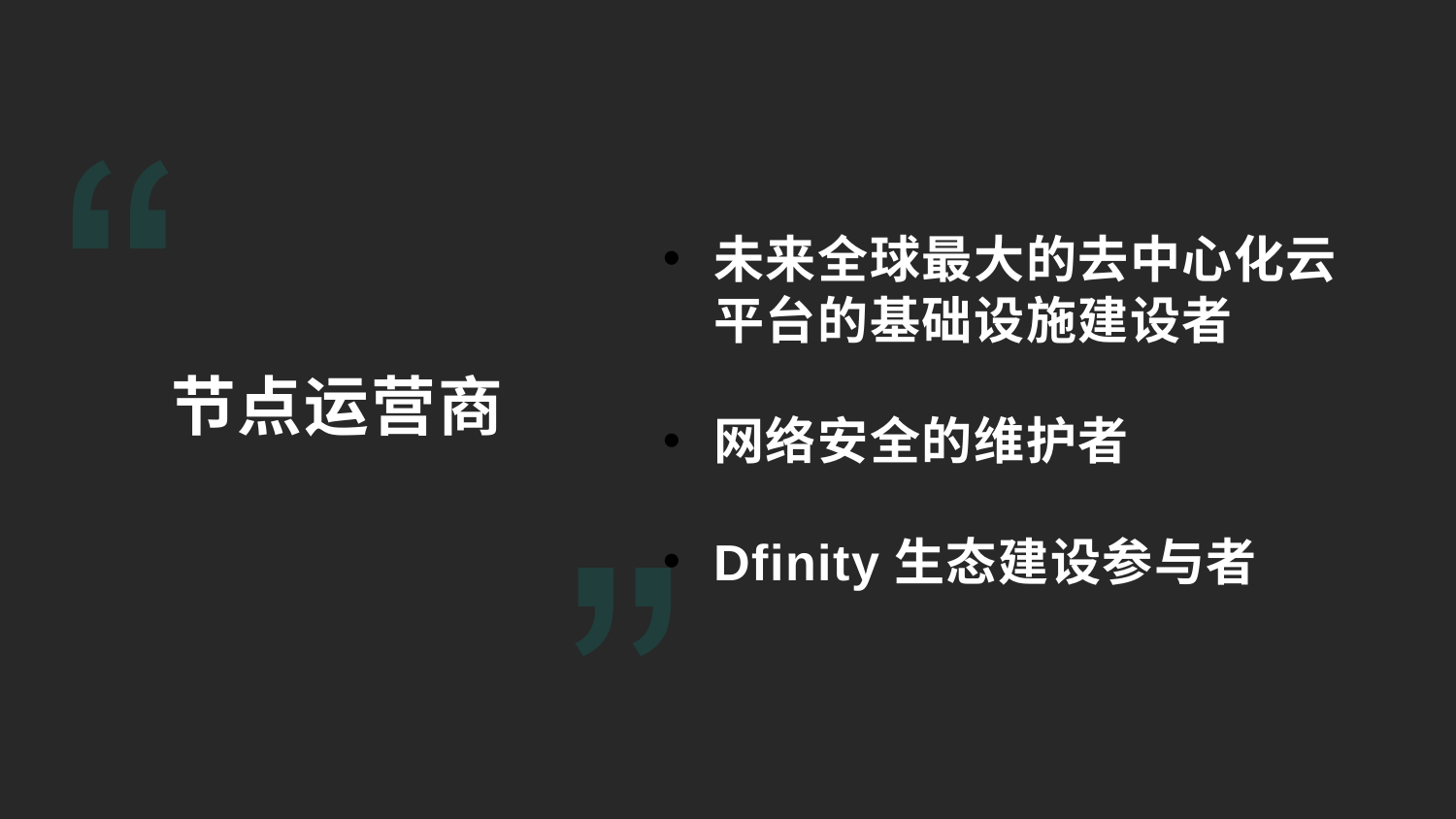

未来全球最大的去中心化云平台的基础设施建设者

网络安全的维护者

Dfinity生态建设参与者

节点运营商